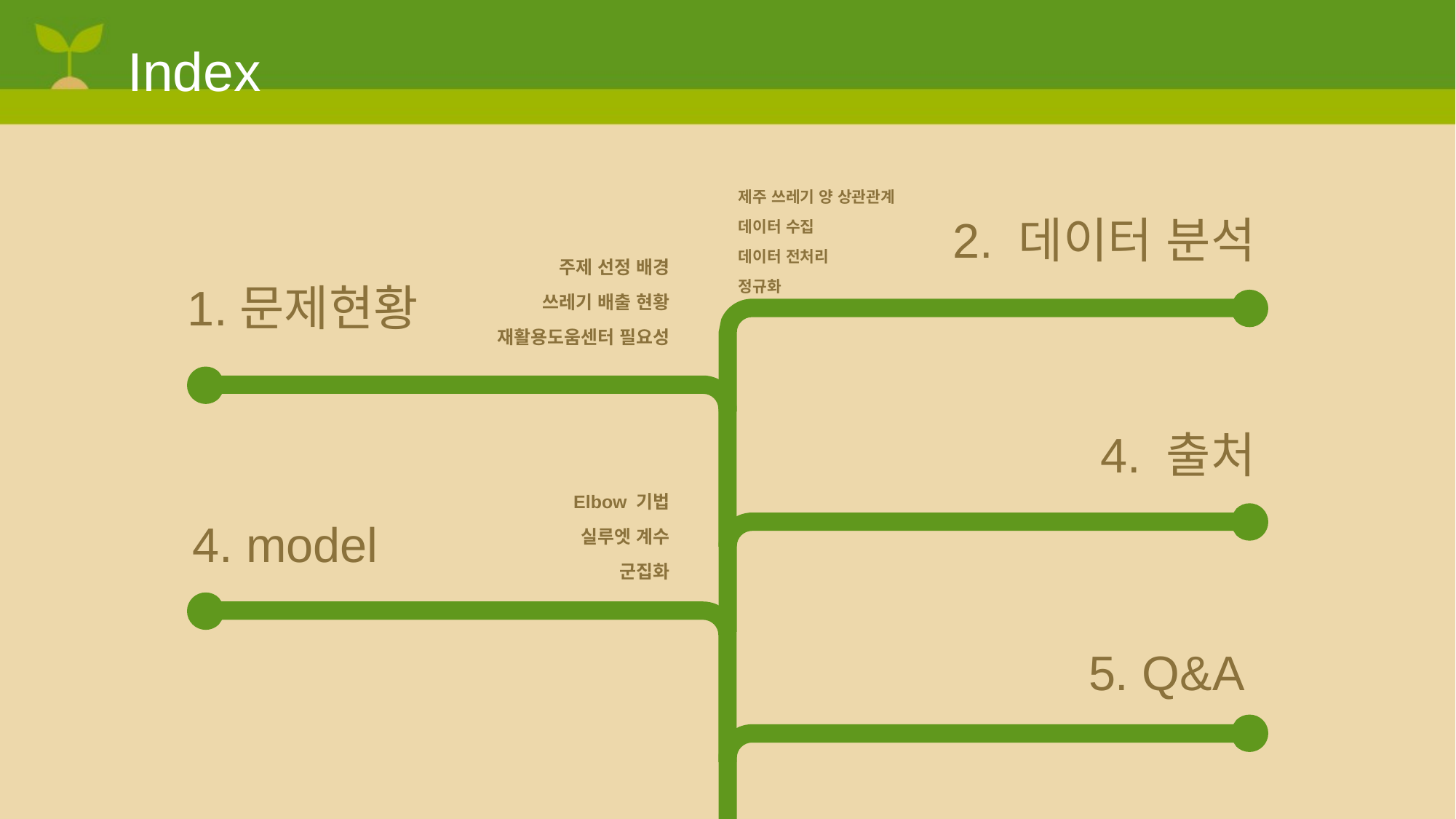

# Index
제주 쓰레기 양 상관관계
데이터 수집
데이터 전처리
정규화
2. 데이터 분석
주제 선정 배경
쓰레기 배출 현황
재활용도움센터 필요성
1.문제현황
4. 출처
Elbow 기법
실루엣 계수
군집화
4. model
5. Q&A